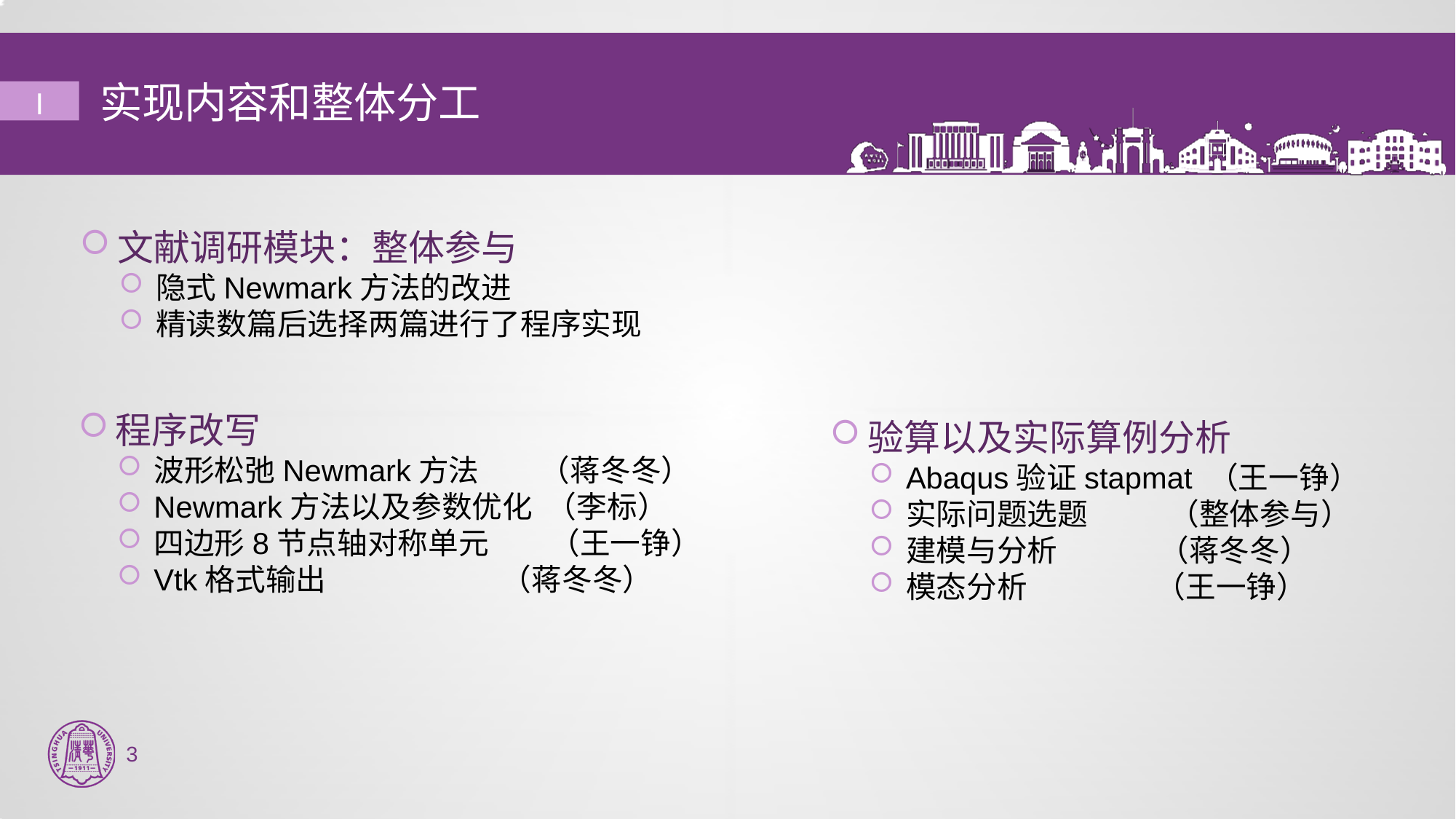

# 实现内容和整体分工
I

文献调研模块：整体参与
隐式Newmark方法的改进
精读数篇后选择两篇进行了程序实现
程序改写
波形松弛Newmark方法         （蒋冬冬）
Newmark方法以及参数优化  （李标）
四边形8节点轴对称单元         （王一铮）
Vtk格式输出                          （蒋冬冬）

验算以及实际算例分析
Abaqus验证stapmat （王一铮）
实际问题选题            （整体参与）
建模与分析               （蒋冬冬）
模态分析                   （王一铮）

3